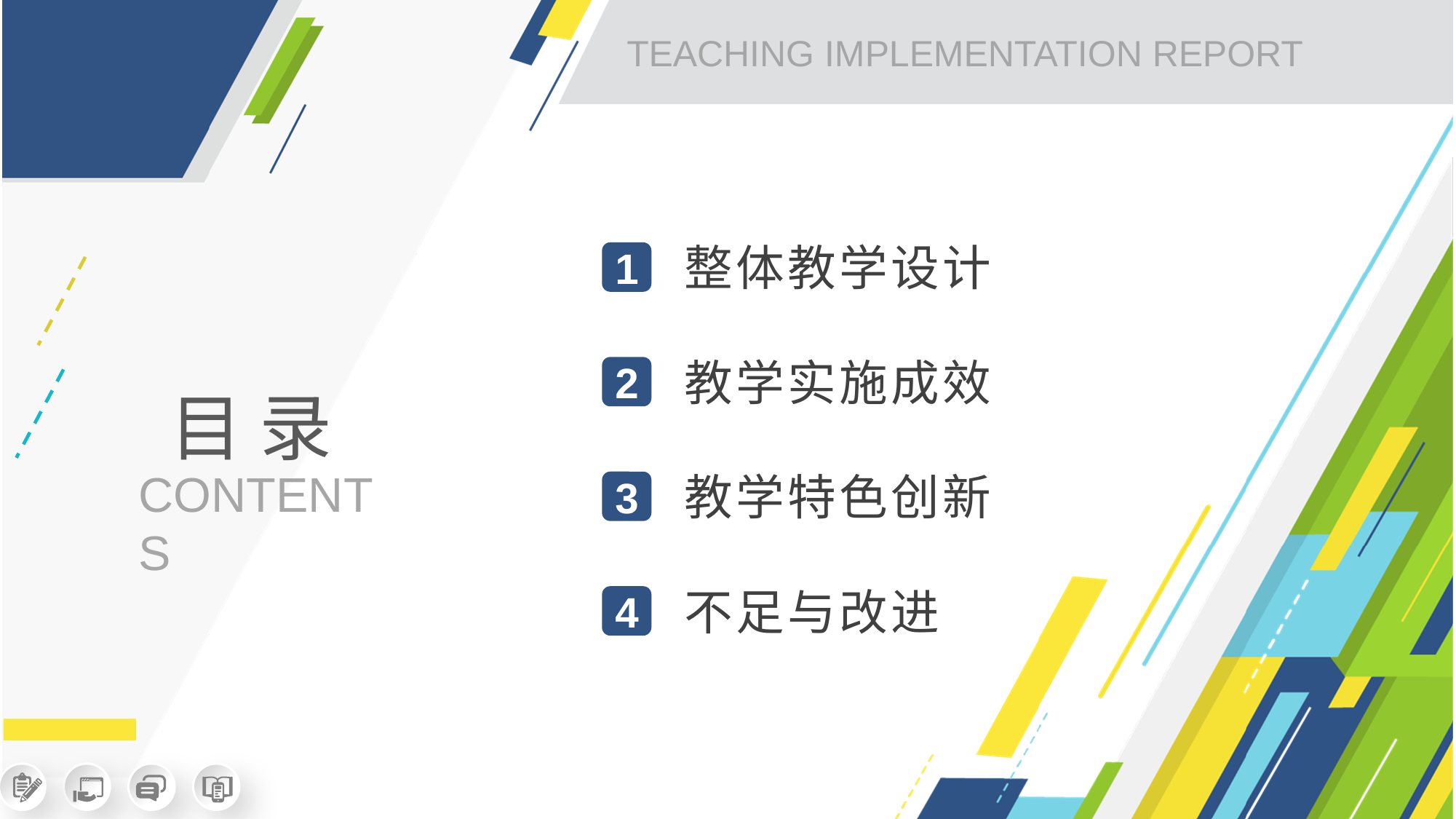

TEACHING IMPLEMENTATION REPORT
整体教学设计
1
教学实施成效
2
目 录
CONTENTS
教学特色创新
3
不足与改进
4